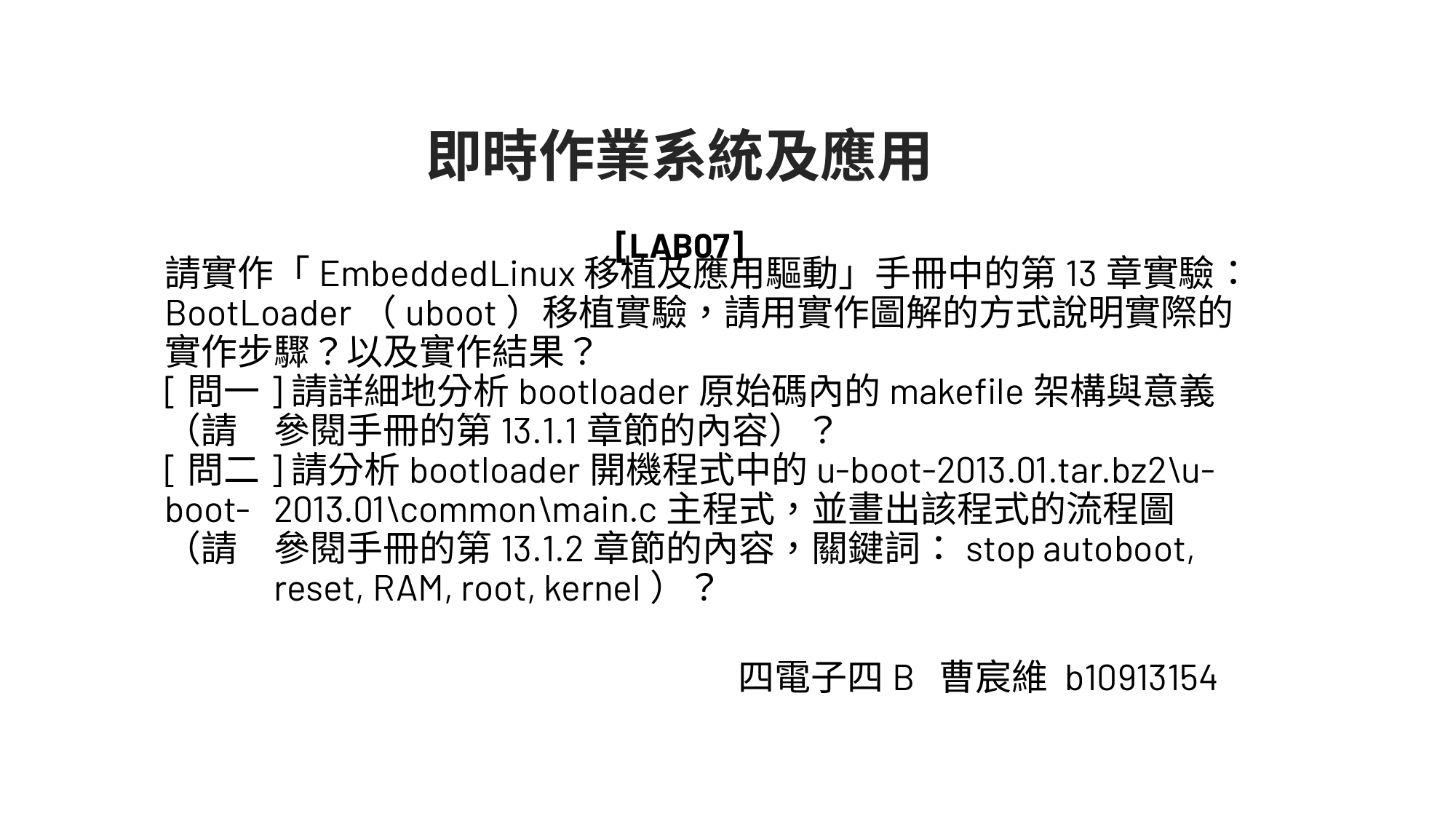

即時作業系統及應用

[LAB07]

# 請實作「EmbeddedLinux移植及應用驅動」手冊中的第13章實驗：BootLoader（uboot）移植實驗，請用實作圖解的方式說明實際的實作步驟？以及實作結果？ [問一]請詳細地分析bootloader原始碼內的makefile架構與意義（請 	參閱手冊的第13.1.1章節的內容）？ [問二]請分析bootloader開機程式中的u-boot-2013.01.tar.bz2\u-boot-	2013.01\common\main.c主程式，並畫出該程式的流程圖（請	參閱手冊的第13.1.2章節的內容，關鍵詞：stop autoboot, 	reset, RAM, root, kernel）？
四電子四B  曹宸維 b10913154